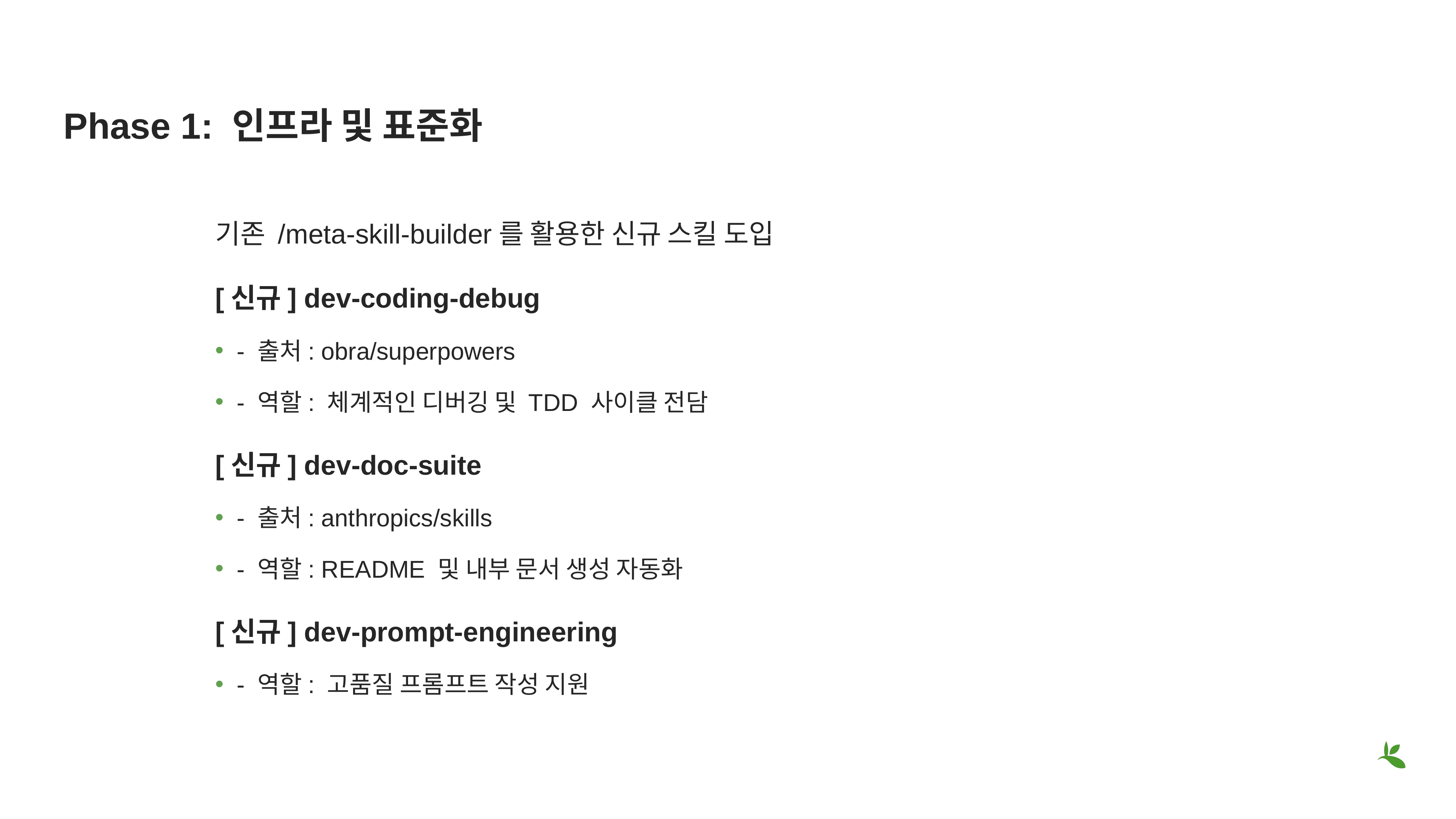

# Phase 1: 인프라 및 표준화
기존 /meta-skill-builder를 활용한 신규 스킬 도입
[신규] dev-coding-debug
- 출처: obra/superpowers
- 역할: 체계적인 디버깅 및 TDD 사이클 전담
[신규] dev-doc-suite
- 출처: anthropics/skills
- 역할: README 및 내부 문서 생성 자동화
[신규] dev-prompt-engineering
- 역할: 고품질 프롬프트 작성 지원